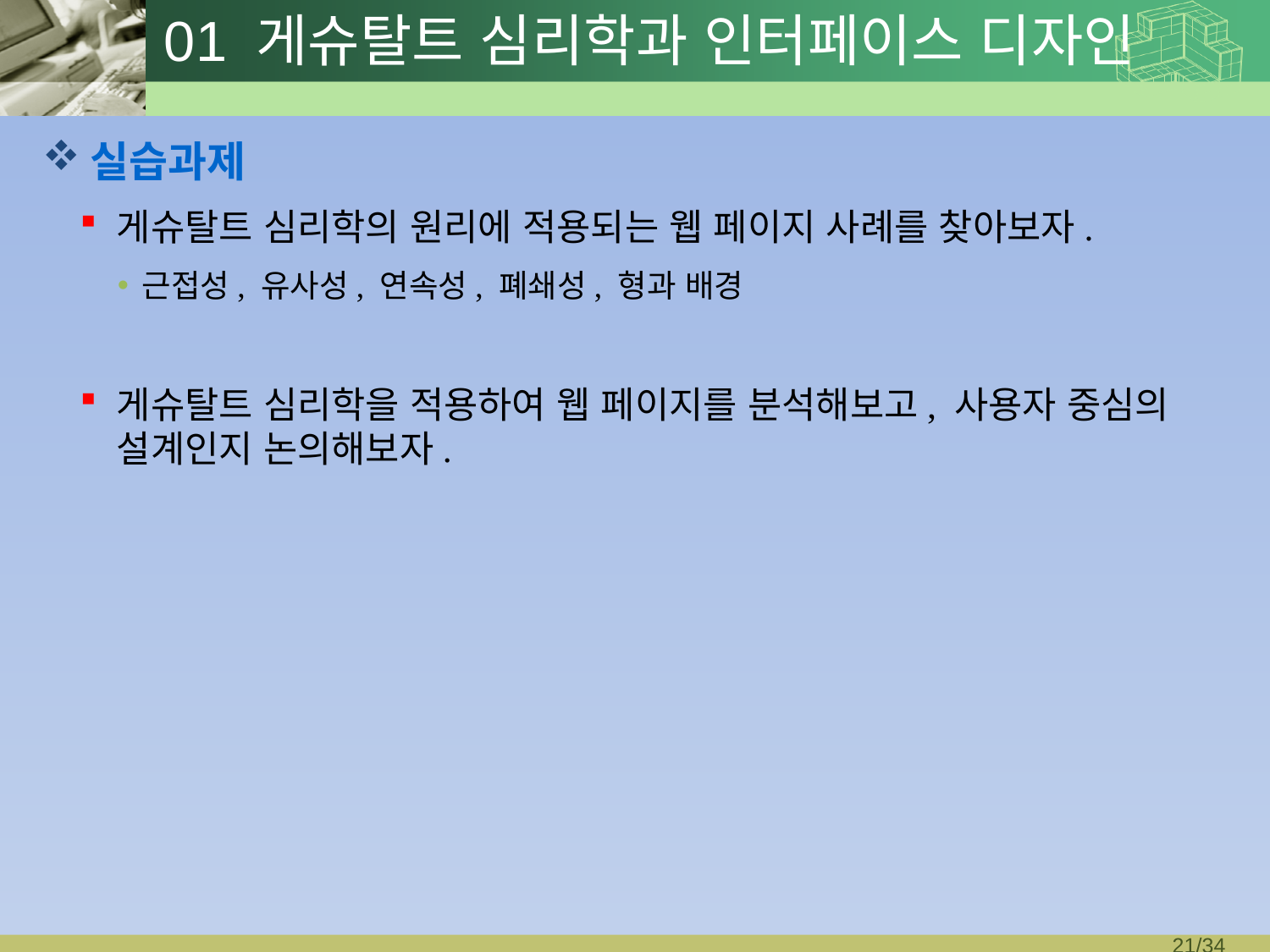

# 01 게슈탈트 심리학과 인터페이스 디자인
실습과제
게슈탈트 심리학의 원리에 적용되는 웹 페이지 사례를 찾아보자.
근접성, 유사성, 연속성, 폐쇄성, 형과 배경

게슈탈트 심리학을 적용하여 웹 페이지를 분석해보고, 사용자 중심의 설계인지 논의해보자.